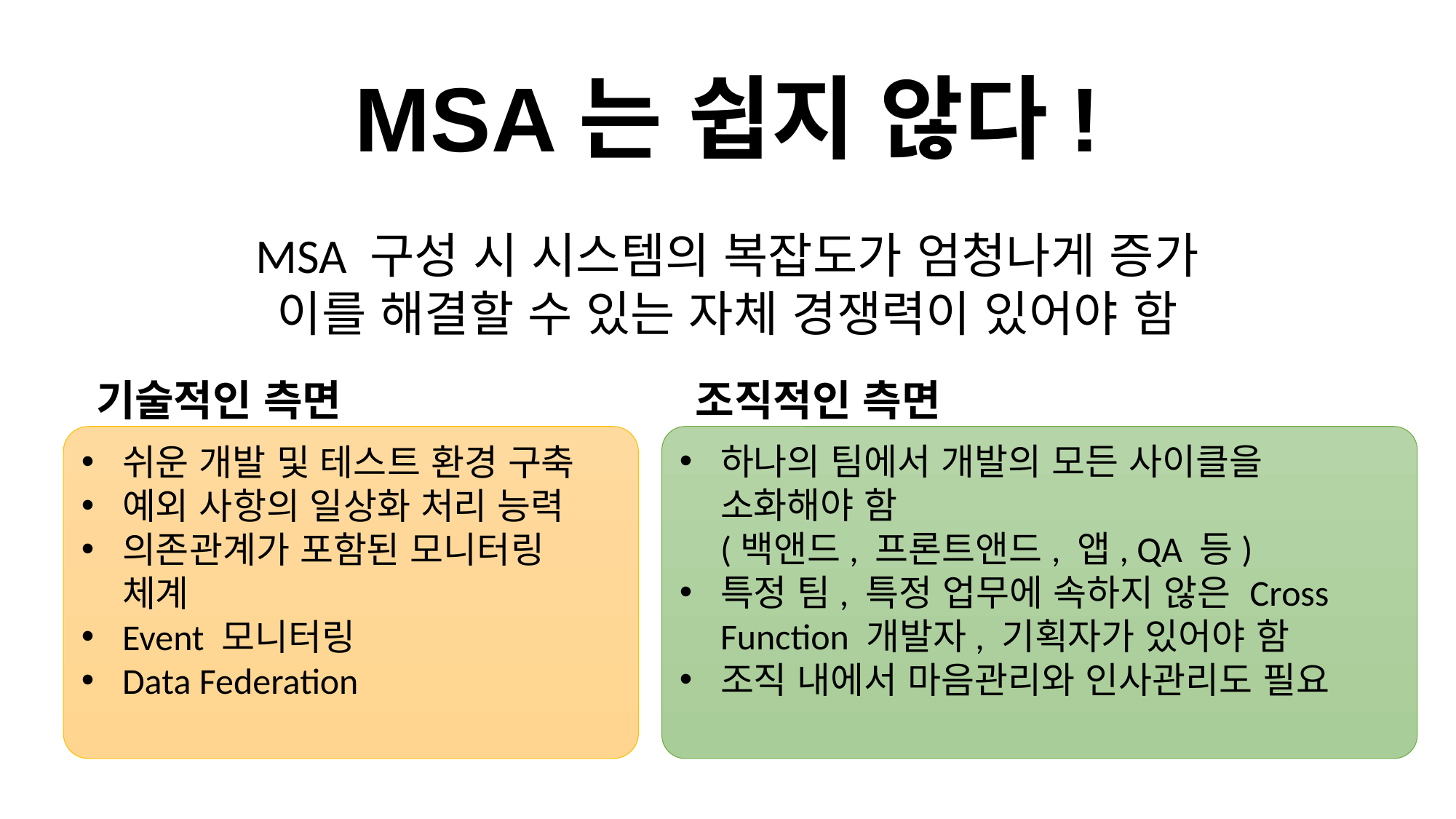

# MSA는 쉽지 않다!
MSA 구성 시 시스템의 복잡도가 엄청나게 증가
이를 해결할 수 있는 자체 경쟁력이 있어야 함
기술적인 측면
조직적인 측면
쉬운 개발 및 테스트 환경 구축
예외 사항의 일상화 처리 능력
의존관계가 포함된 모니터링 체계
Event 모니터링
Data Federation
하나의 팀에서 개발의 모든 사이클을 소화해야 함
(백앤드, 프론트앤드, 앱, QA 등)
특정 팀, 특정 업무에 속하지 않은 Cross Function 개발자, 기획자가 있어야 함
조직 내에서 마음관리와 인사관리도 필요